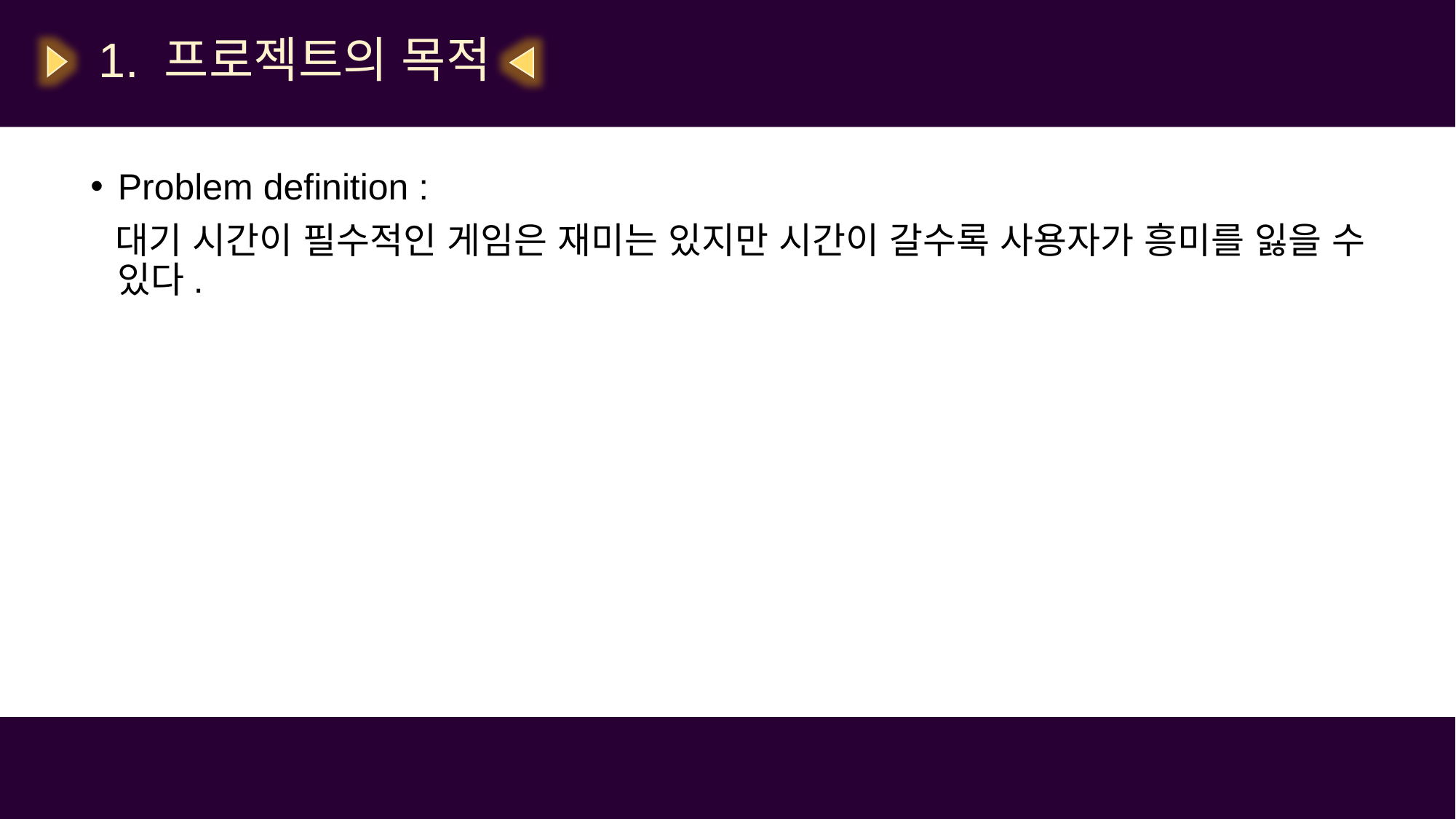

1. 프로젝트의 목적

Problem definition :
  대기 시간이 필수적인 게임은 재미는 있지만 시간이 갈수록 사용자가 흥미를 잃을 수 있다.